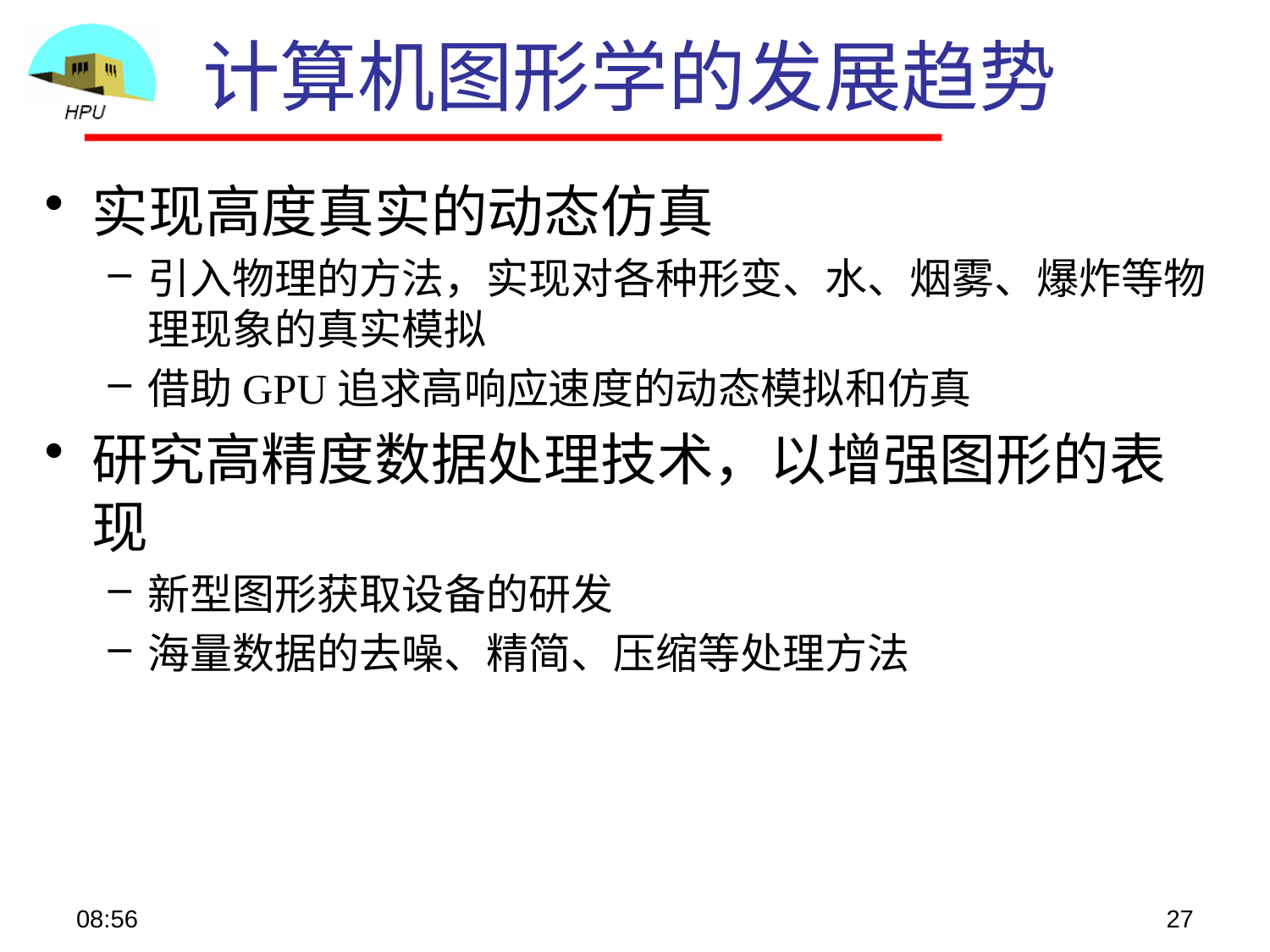

# 计算机图形学的发展趋势
实现高度真实的动态仿真
引入物理的方法，实现对各种形变、水、烟雾、爆炸等物理现象的真实模拟
借助GPU追求高响应速度的动态模拟和仿真
研究高精度数据处理技术，以增强图形的表现
新型图形获取设备的研发
海量数据的去噪、精简、压缩等处理方法

08:56
27